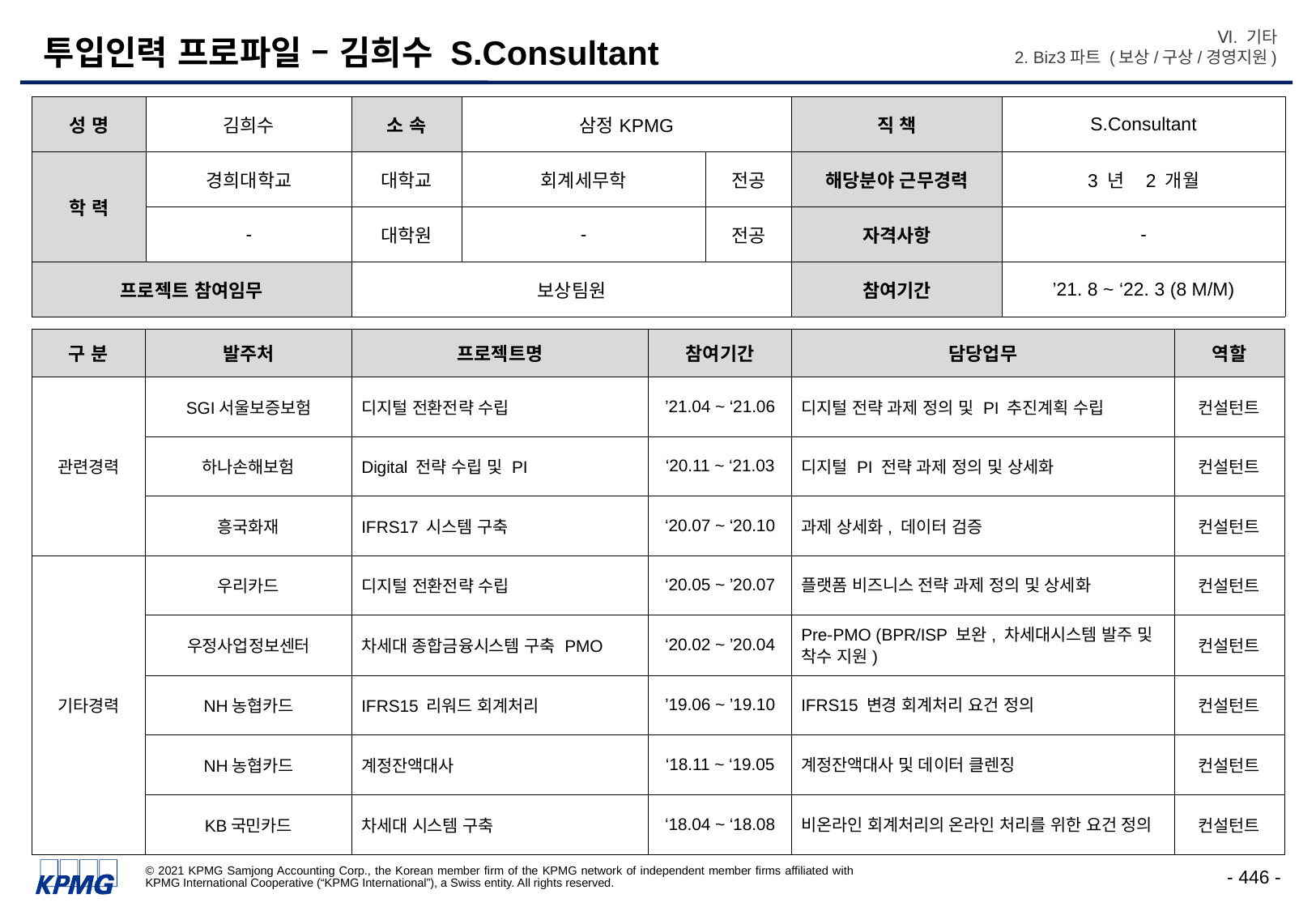

Ⅵ. 기타
2. Biz3파트 (보상/구상/경영지원)
# 투입인력 프로파일 – 김희수 S.Consultant
| 성 명 | 김희수 | 소 속 | 삼정KPMG |  | 직 책 | S.Consultant |
| --- | --- | --- | --- | --- | --- | --- |
| 학 력 | 경희대학교 | 대학교 | 회계세무학 | 전공 | 해당분야 근무경력 | 3 년 2 개월 |
|  | - | 대학원 | - | 전공 | 자격사항 | - |
| 프로젝트 참여임무 |  | 보상팀원 |  |  | 참여기간 | ’21. 8 ~ ‘22. 3 (8 M/M) |
| 구 분 | 발주처 | 프로젝트명 | 참여기간 | 담당업무 | 역할 |
| --- | --- | --- | --- | --- | --- |
| 관련경력 | SGI서울보증보험 | 디지털 전환전략 수립 | ’21.04 ~ ‘21.06 | 디지털 전략 과제 정의 및 PI 추진계획 수립 | 컨설턴트 |
|  | 하나손해보험 | Digital 전략 수립 및 PI | ‘20.11 ~ ‘21.03 | 디지털 PI 전략 과제 정의 및 상세화 | 컨설턴트 |
|  | 흥국화재 | IFRS17 시스템 구축 | ‘20.07 ~ ‘20.10 | 과제 상세화, 데이터 검증 | 컨설턴트 |
| 기타경력 | 우리카드 | 디지털 전환전략 수립 | ‘20.05 ~ ’20.07 | 플랫폼 비즈니스 전략 과제 정의 및 상세화 | 컨설턴트 |
|  | 우정사업정보센터 | 차세대 종합금융시스템 구축 PMO | ‘20.02 ~ ’20.04 | Pre-PMO (BPR/ISP 보완, 차세대시스템 발주 및 착수 지원) | 컨설턴트 |
|  | NH농협카드 | IFRS15 리워드 회계처리 | ’19.06 ~ ’19.10 | IFRS15 변경 회계처리 요건 정의 | 컨설턴트 |
|  | NH농협카드 | 계정잔액대사 | ‘18.11 ~ ‘19.05 | 계정잔액대사 및 데이터 클렌징 | 컨설턴트 |
|  | KB국민카드 | 차세대 시스템 구축 | ‘18.04 ~ ‘18.08 | 비온라인 회계처리의 온라인 처리를 위한 요건 정의 | 컨설턴트 |